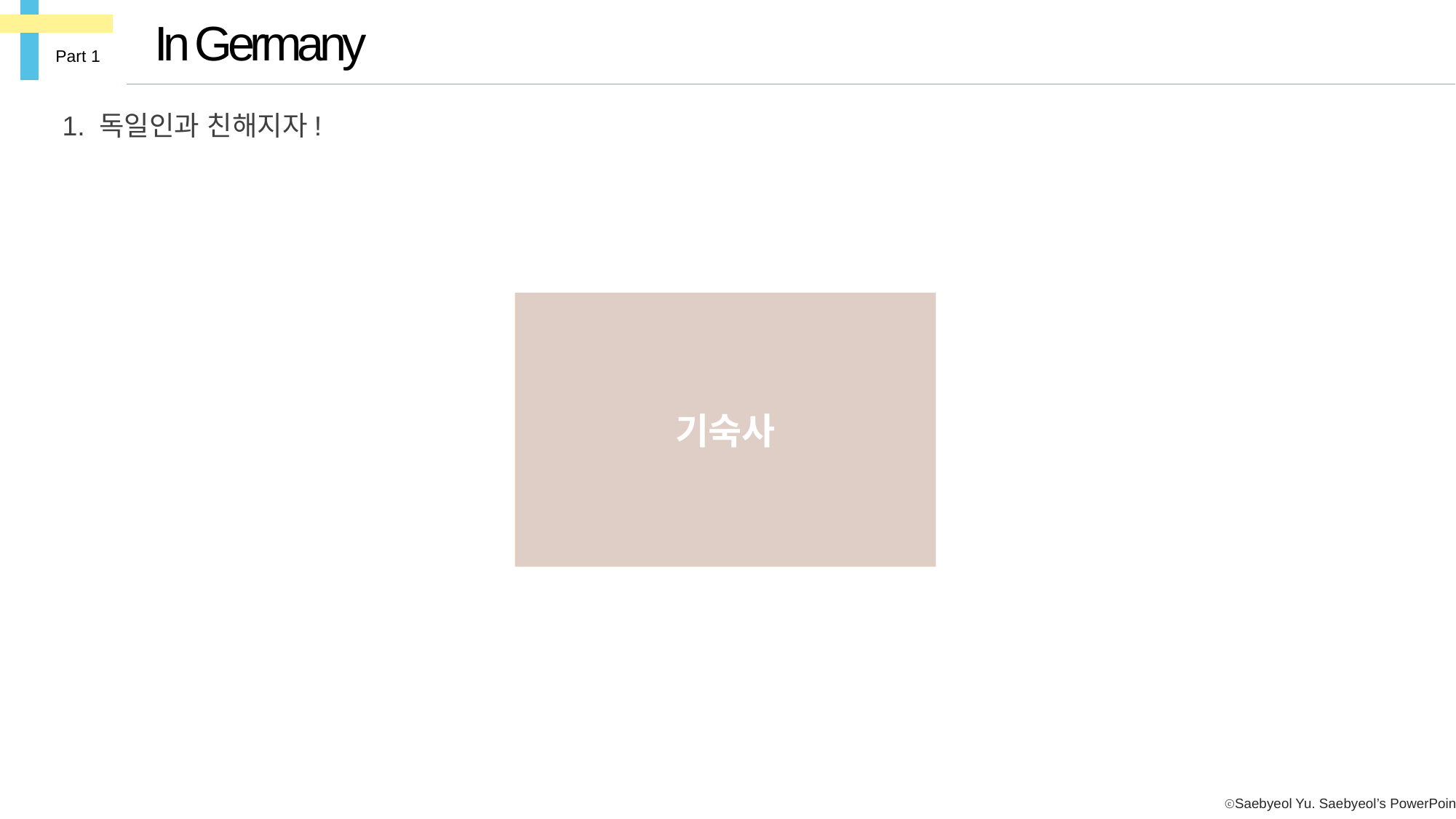

In Germany
Part 1
1. 독일인과 친해지자!
운동​
기숙사